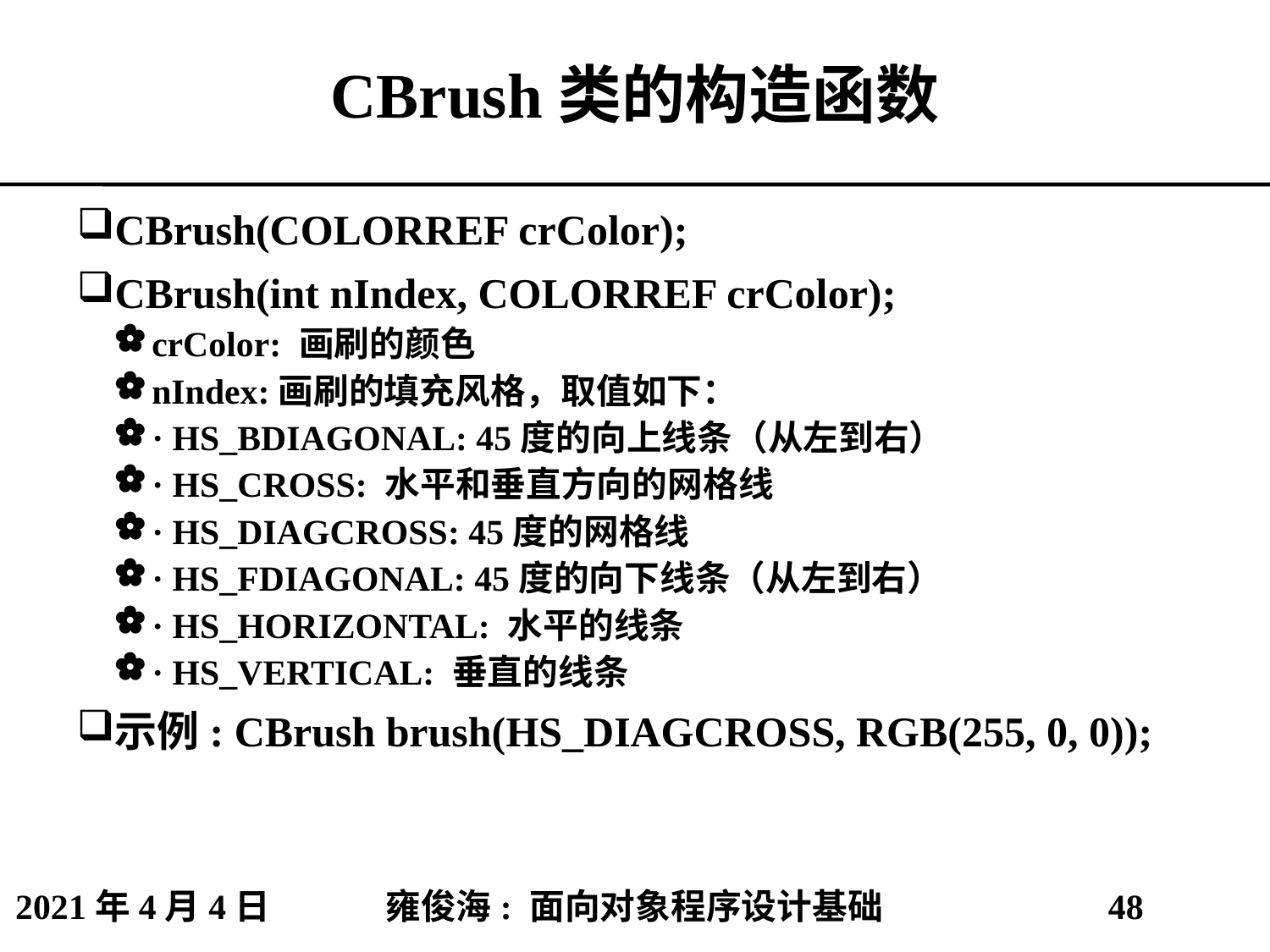

# CBrush类的构造函数

CBrush(COLORREF crColor);
CBrush(int nIndex, COLORREF crColor);
crColor: 画刷的颜色
nIndex:画刷的填充风格，取值如下：
· HS_BDIAGONAL: 45度的向上线条（从左到右）
· HS_CROSS: 水平和垂直方向的网格线
· HS_DIAGCROSS: 45度的网格线
· HS_FDIAGONAL: 45度的向下线条（从左到右）
· HS_HORIZONTAL: 水平的线条
· HS_VERTICAL: 垂直的线条
示例: CBrush brush(HS_DIAGCROSS, RGB(255, 0, 0));
2021年4月4日
雍俊海: 面向对象程序设计基础
48